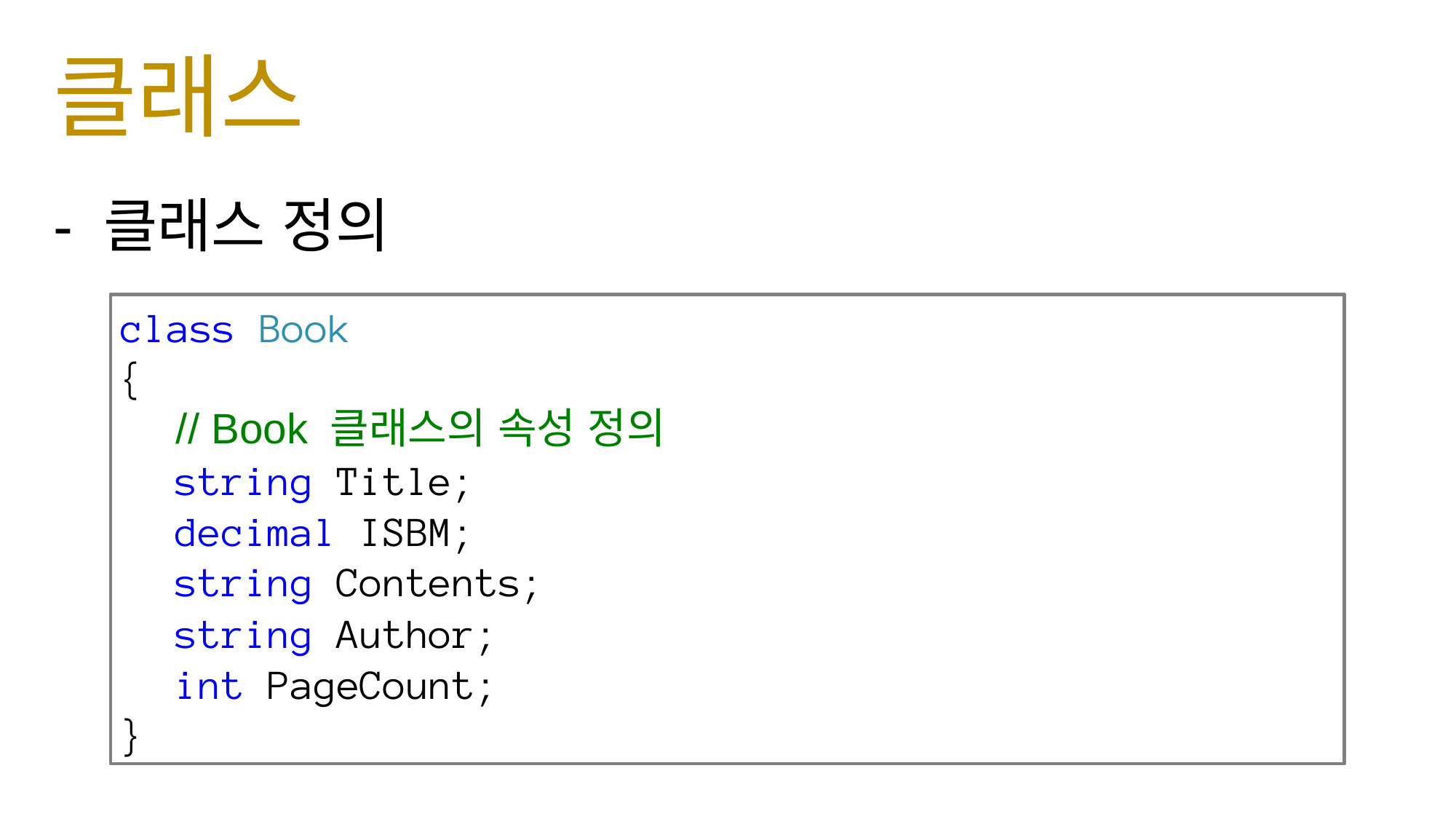

# 클래스
- 클래스 정의
class Book
{
// Book 클래스의 속성 정의
string Title;
decimal ISBM;
string Contents;
string Author;
int PageCount;
}